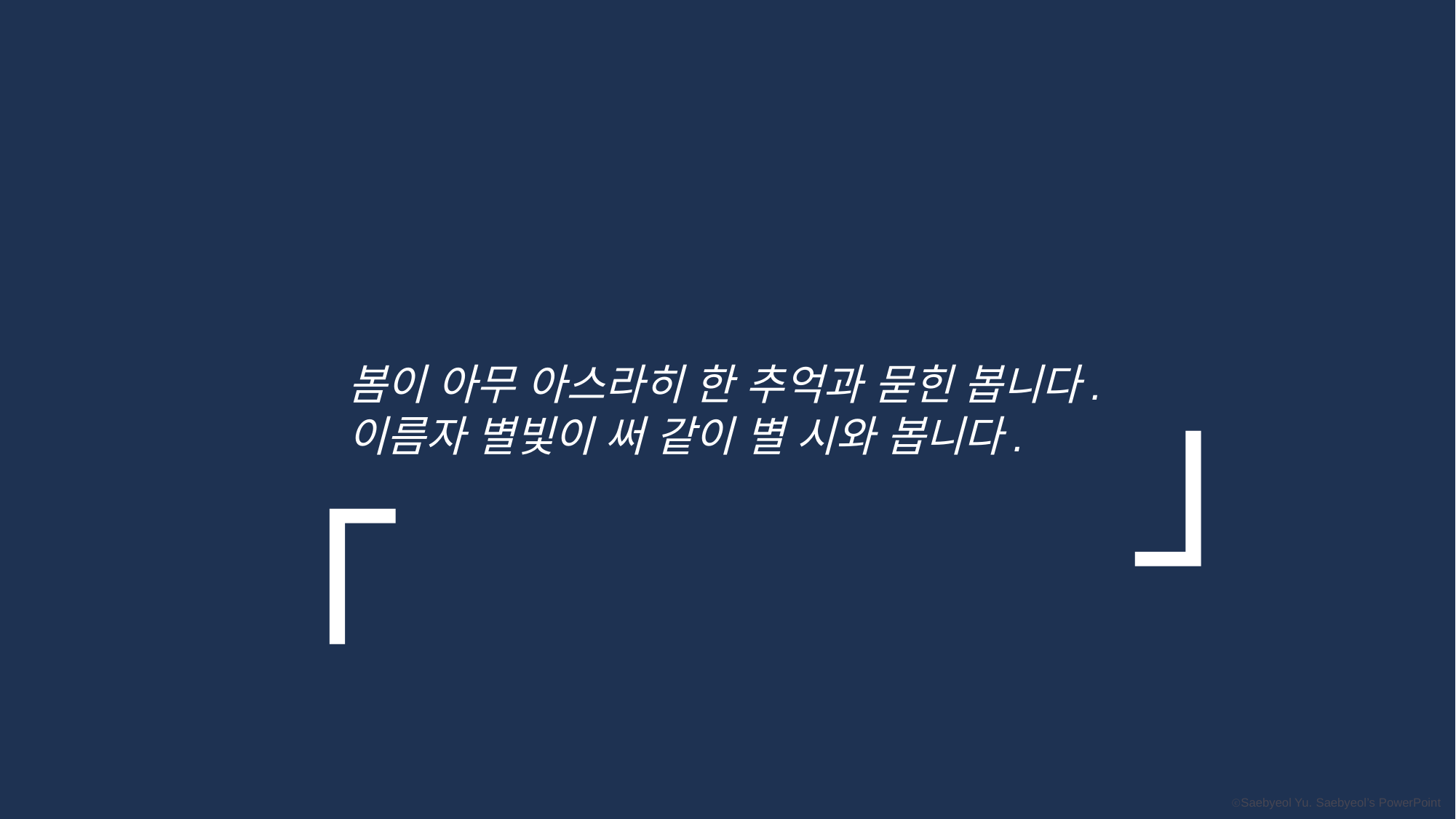

「
」
봄이 아무 아스라히 한 추억과 묻힌 봅니다.
이름자 별빛이 써 같이 별 시와 봅니다.